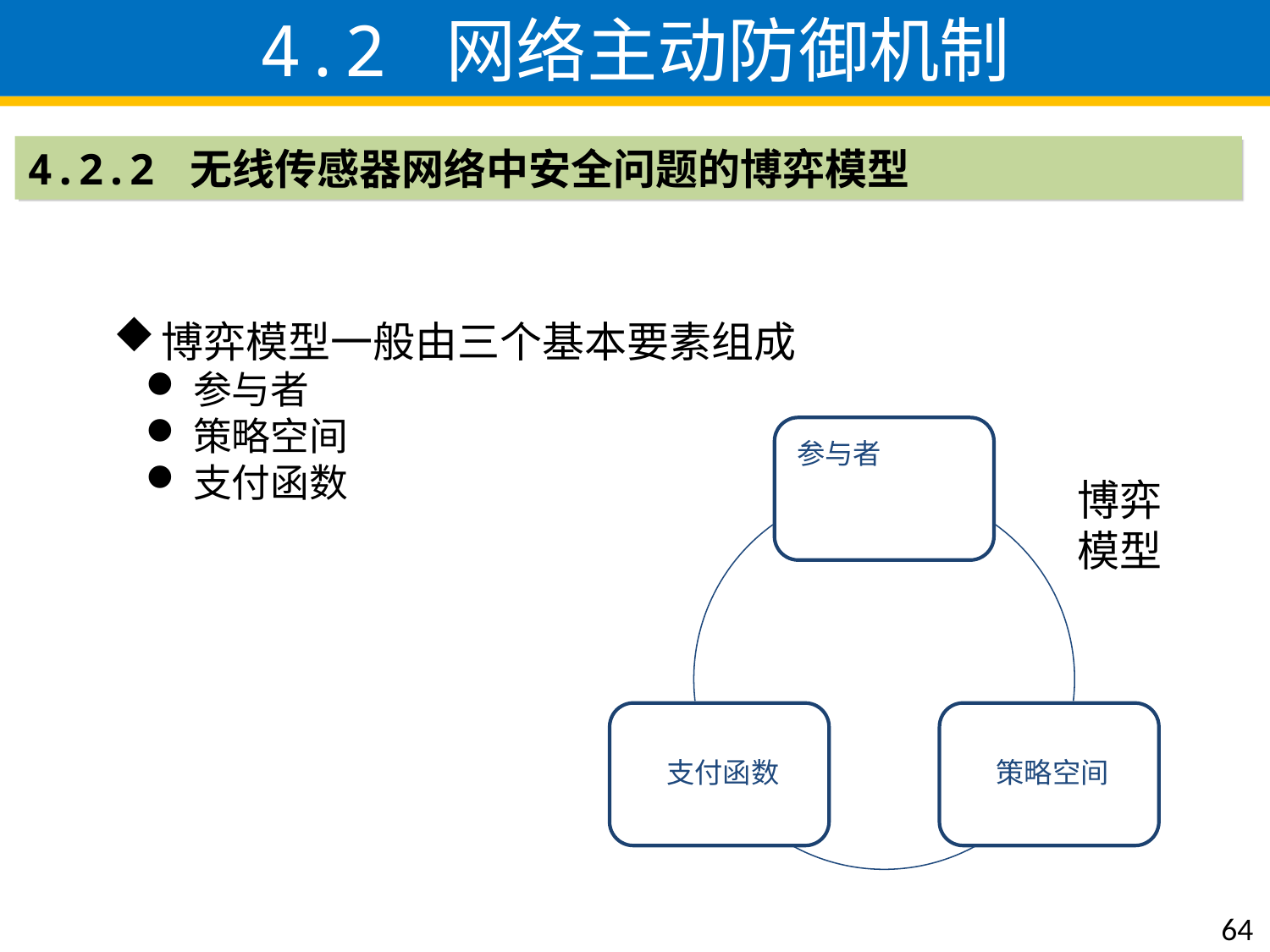

4.2 网络主动防御机制
4.2.2 无线传感器网络中安全问题的博弈模型
博弈模型一般由三个基本要素组成
参与者
策略空间
支付函数

参与者

策略空间
支付函数
博弈模型
64